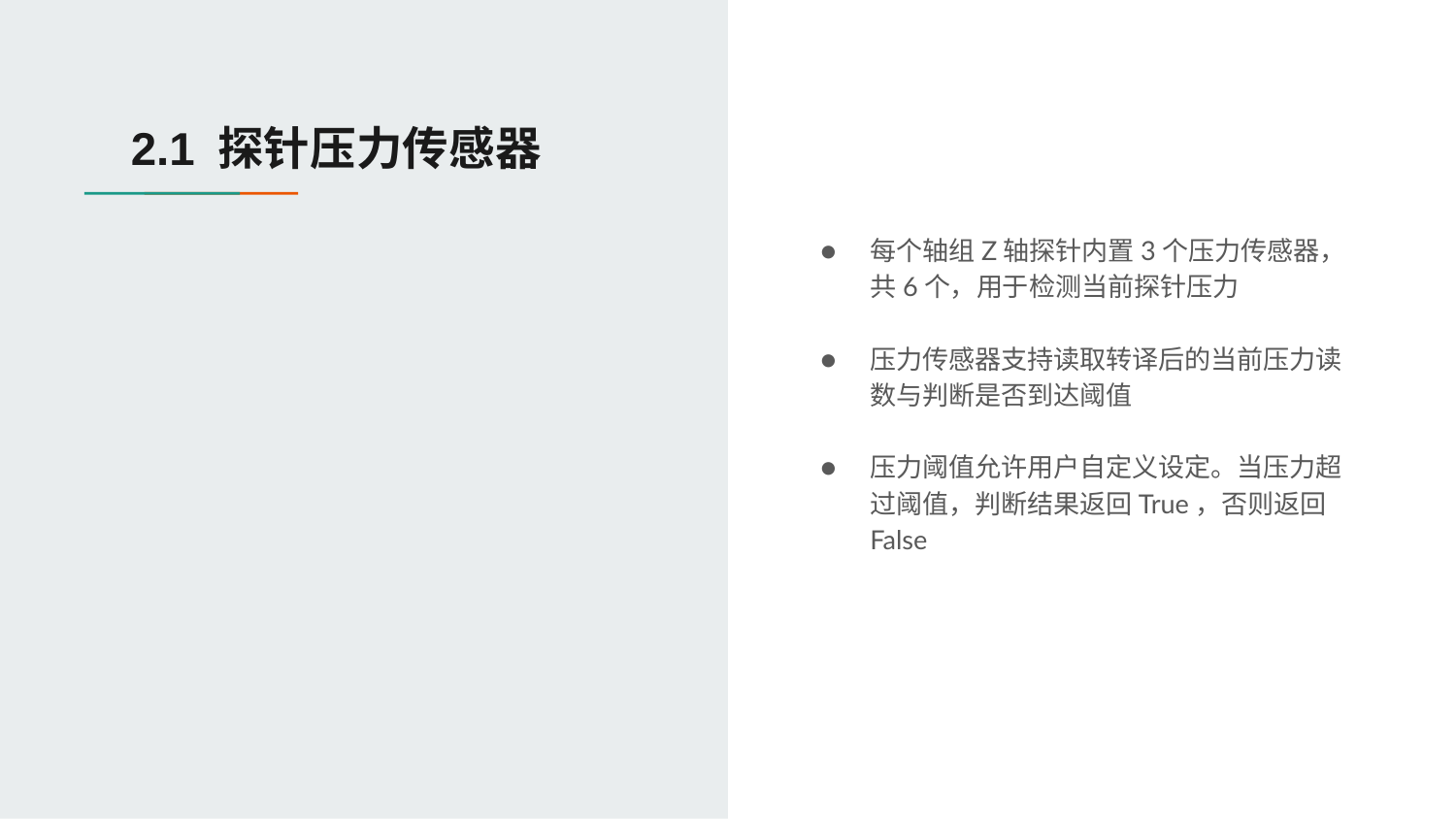

# 2.1 探针压力传感器
每个轴组Z轴探针内置3个压力传感器，共6个，用于检测当前探针压力

压力传感器支持读取转译后的当前压力读数与判断是否到达阈值

压力阈值允许用户自定义设定。当压力超过阈值，判断结果返回True，否则返回False